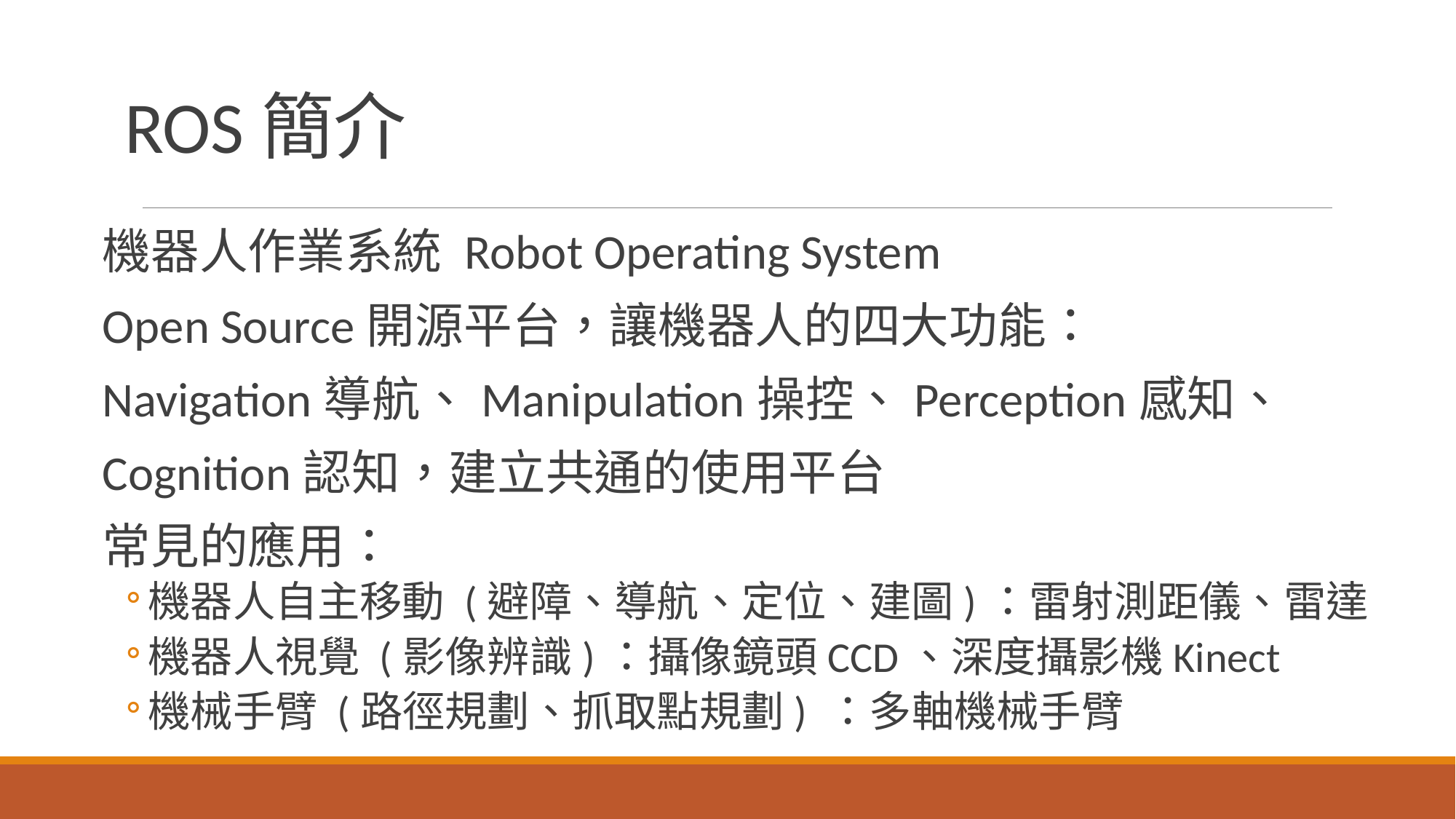

# ROS簡介
機器人作業系統 Robot Operating System
Open Source開源平台，讓機器人的四大功能：
Navigation導航、Manipulation操控、Perception感知、
Cognition認知，建立共通的使用平台
常見的應用：
機器人自主移動 (避障、導航、定位、建圖)：雷射測距儀、雷達
機器人視覺 (影像辨識)：攝像鏡頭CCD、深度攝影機Kinect
機械手臂 (路徑規劃、抓取點規劃) ：多軸機械手臂